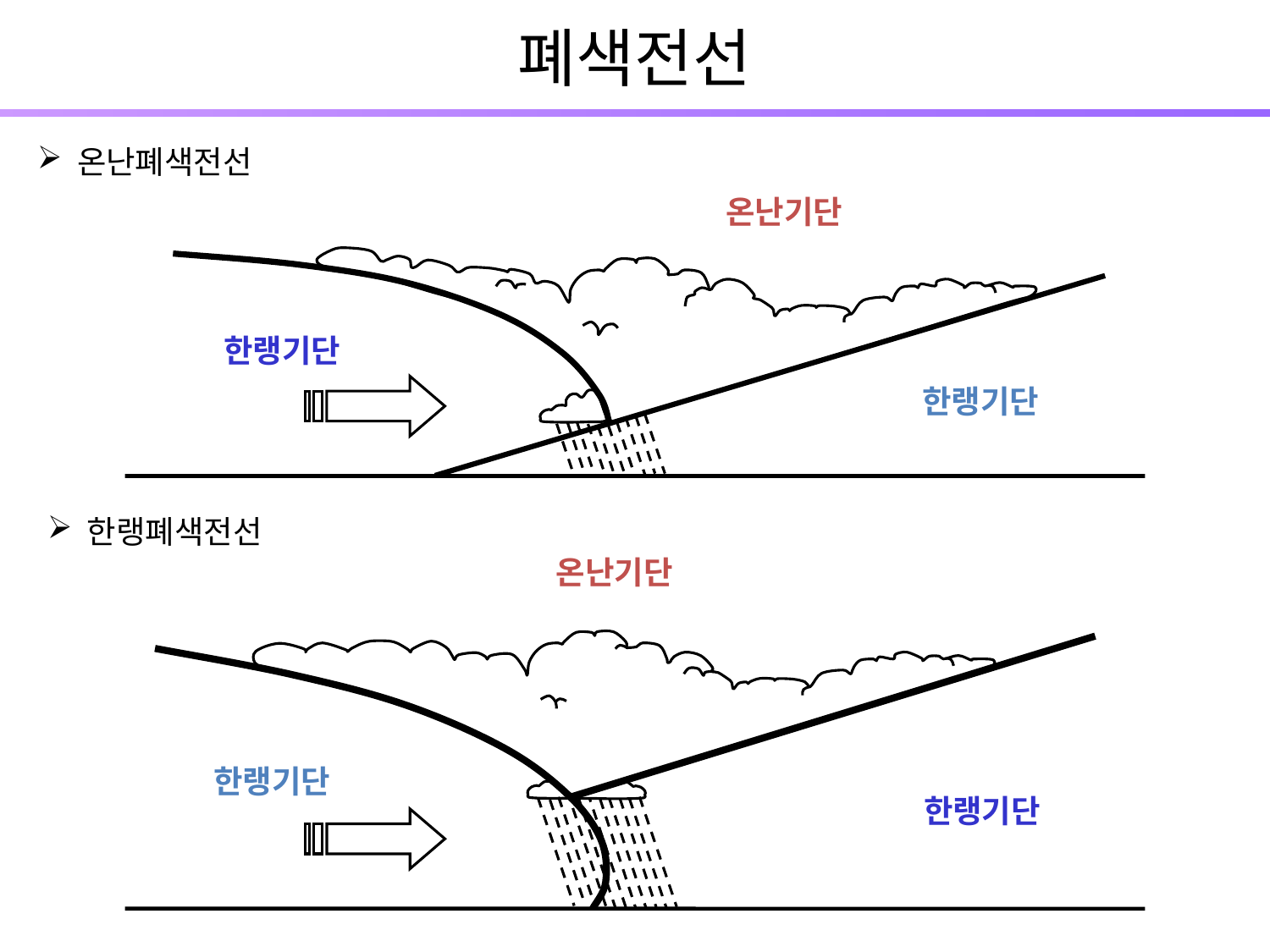

폐색전선

온난폐색전선
온난기단

한랭기단
한랭기단

한랭폐색전선
온난기단

한랭기단

한랭기단